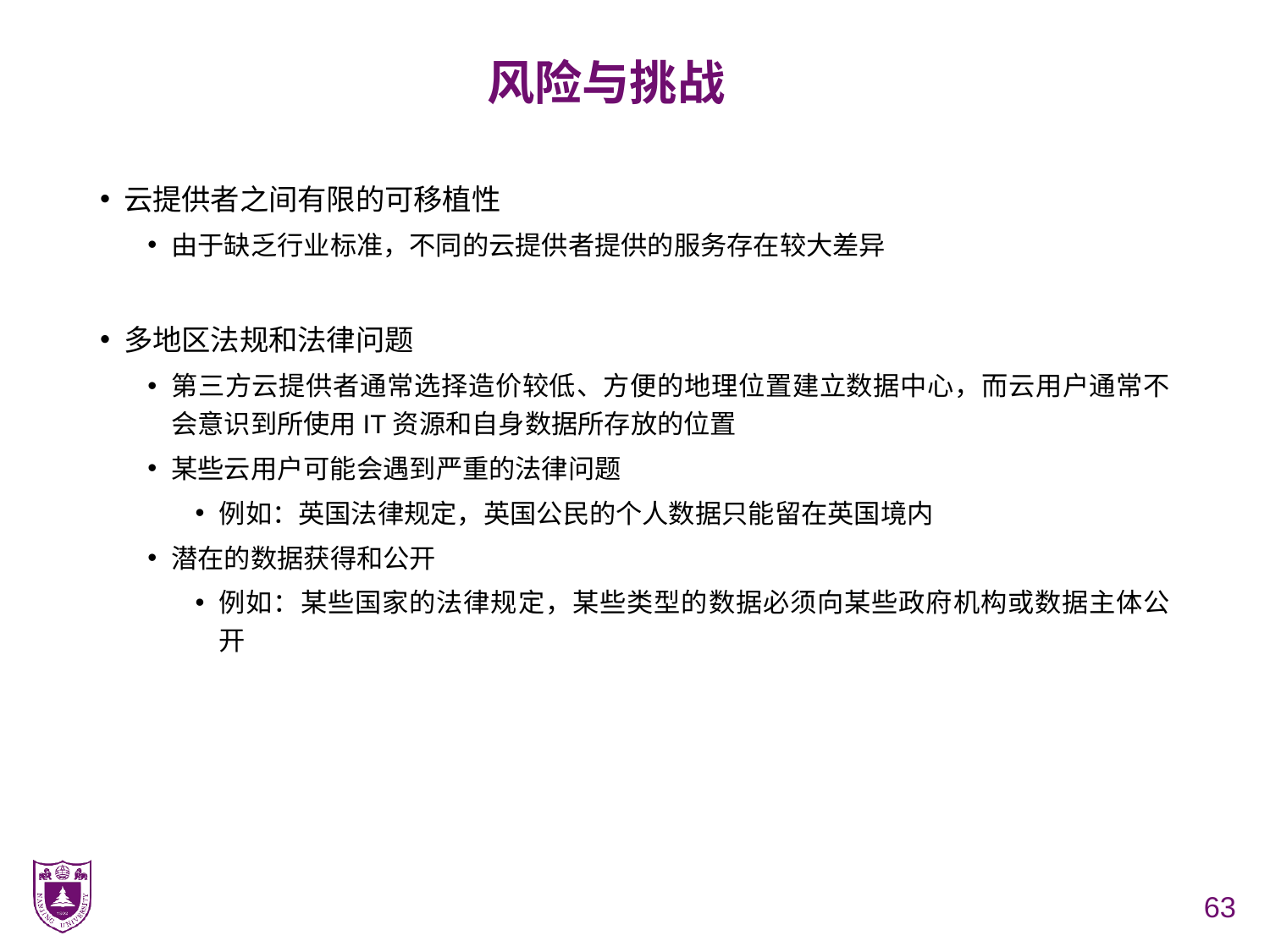

# 风险与挑战
云提供者之间有限的可移植性
由于缺乏行业标准，不同的云提供者提供的服务存在较大差异

多地区法规和法律问题
第三方云提供者通常选择造价较低、方便的地理位置建立数据中心，而云用户通常不会意识到所使用IT资源和自身数据所存放的位置
某些云用户可能会遇到严重的法律问题
例如：英国法律规定，英国公民的个人数据只能留在英国境内
潜在的数据获得和公开
例如：某些国家的法律规定，某些类型的数据必须向某些政府机构或数据主体公开
63